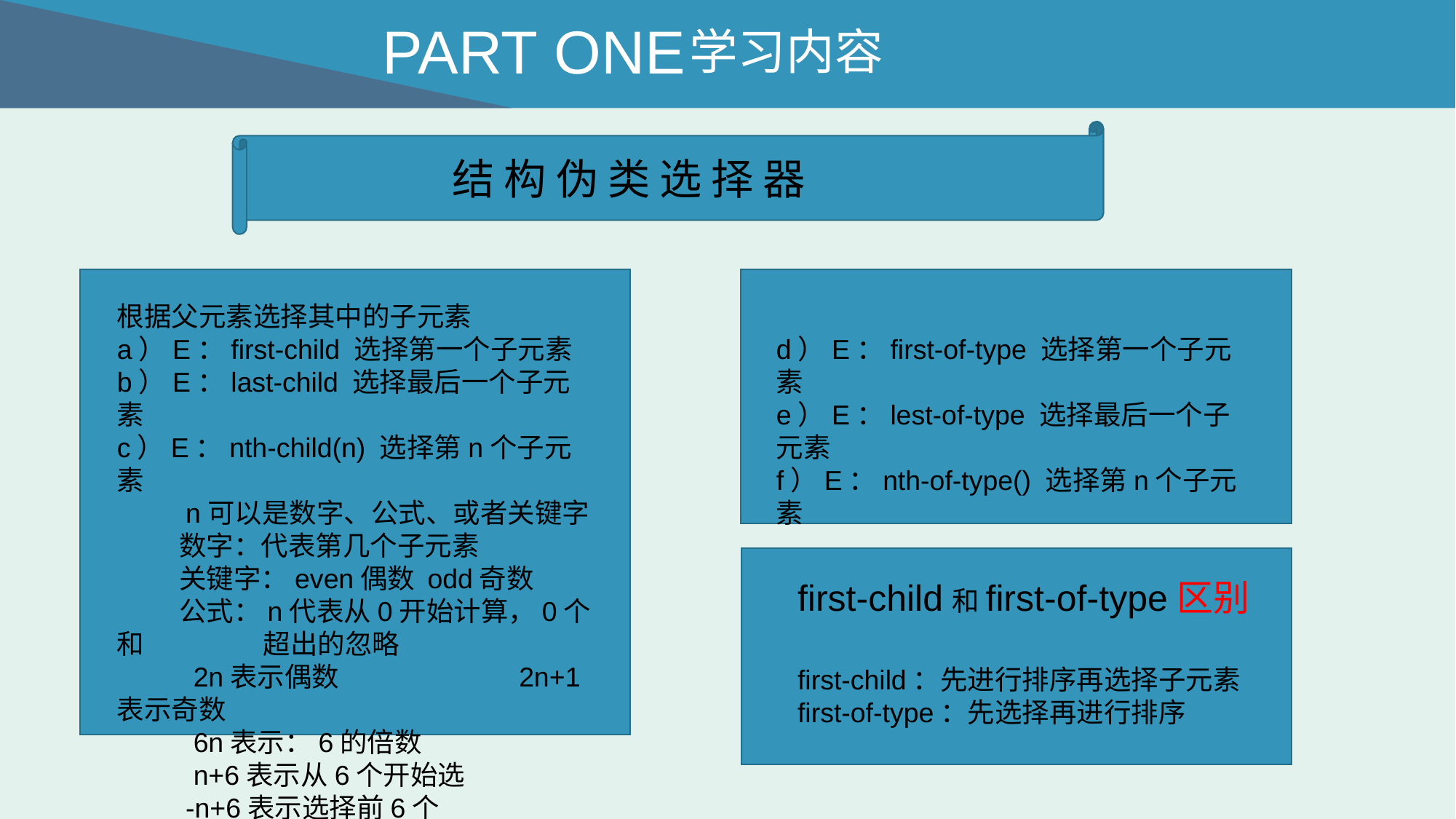

PART ONE
学习内容

结 构 伪 类 选 择 器

根据父元素选择其中的子元素
a）E：first-child 选择第一个子元素
b）E：last-child 选择最后一个子元素
c）E：nth-child(n) 选择第n个子元素
         n可以是数字、公式、或者关键字
         数字：代表第几个子元素
         关键字：even偶数 odd奇数
         公式：n代表从0开始计算，0个和	      超出的忽略
          2n表示偶数	           2n+1表示奇数
          6n表示：6的倍数
          n+6表示从6个开始选
         -n+6表示选择前6个
d）E：first-of-type 选择第一个子元素
e）E：lest-of-type 选择最后一个子元素
f）E：nth-of-type() 选择第n个子元素

first-child和first-of-type区别

first-child：先进行排序再选择子元素
first-of-type：先选择再进行排序